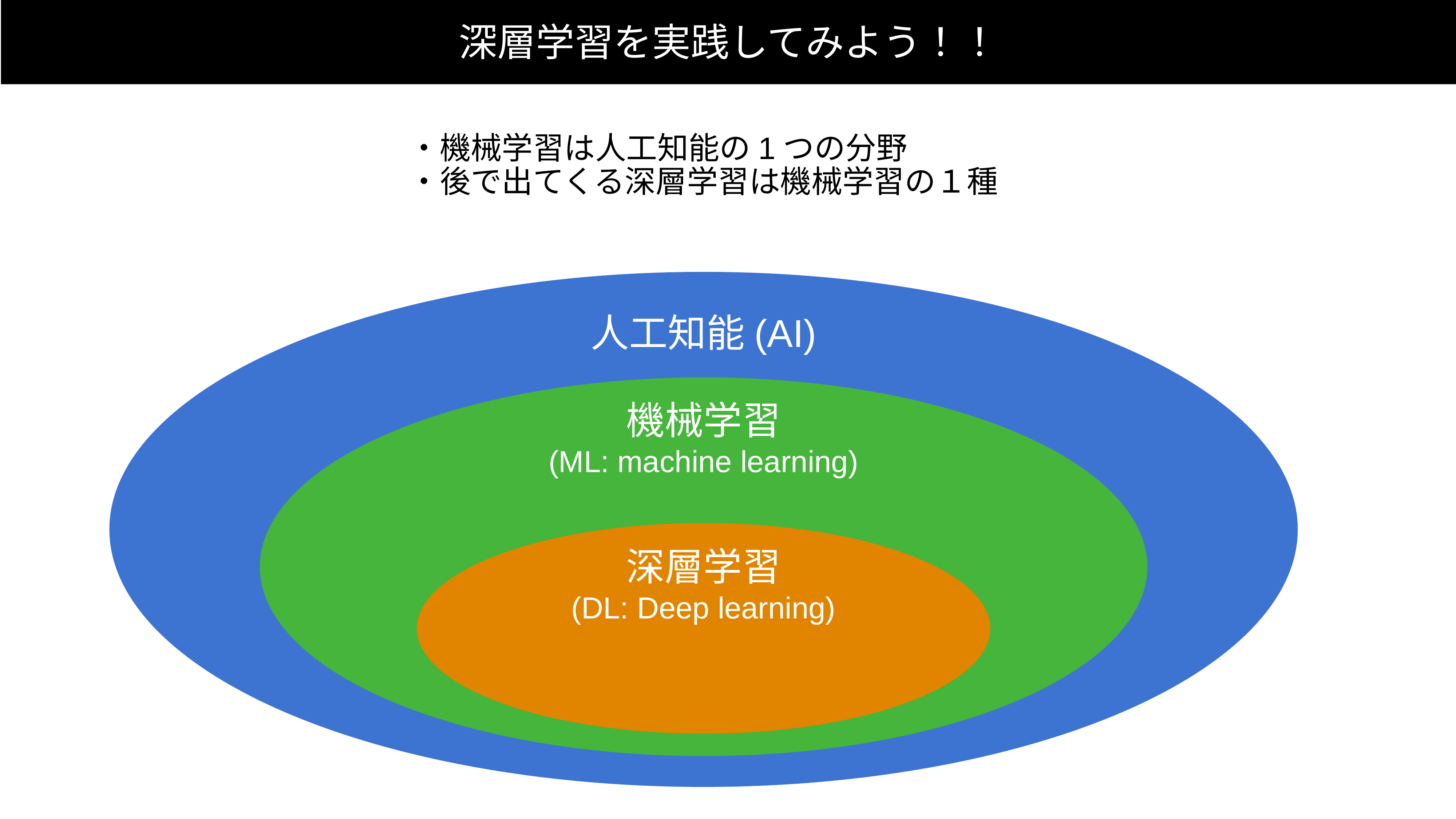

深層学習を実践してみよう！！
・機械学習は人工知能の1つの分野
・後で出てくる深層学習は機械学習の１種

人工知能(AI)

機械学習
(ML: machine learning)

深層学習
(DL: Deep learning)